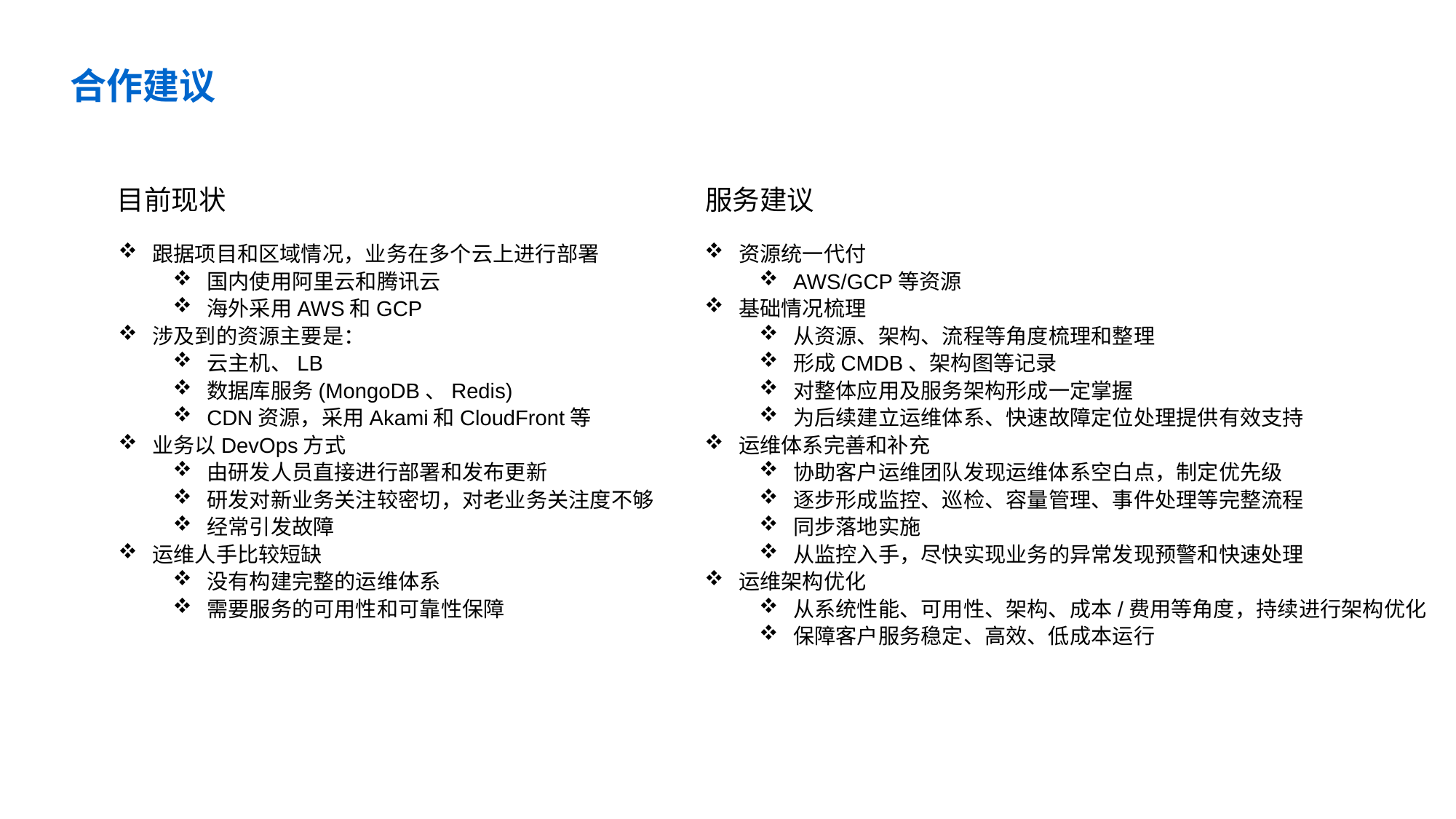

合作建议
目前现状
服务建议
跟据项目和区域情况，业务在多个云上进行部署
国内使用阿里云和腾讯云
海外采用AWS和GCP
涉及到的资源主要是：
云主机、LB
数据库服务(MongoDB、Redis)
CDN资源，采用Akami和CloudFront等
业务以DevOps方式
由研发人员直接进行部署和发布更新
研发对新业务关注较密切，对老业务关注度不够
经常引发故障
运维人手比较短缺
没有构建完整的运维体系
需要服务的可用性和可靠性保障

资源统一代付
AWS/GCP等资源
基础情况梳理
从资源、架构、流程等角度梳理和整理
形成CMDB、架构图等记录
对整体应用及服务架构形成一定掌握
为后续建立运维体系、快速故障定位处理提供有效支持
运维体系完善和补充
协助客户运维团队发现运维体系空白点，制定优先级
逐步形成监控、巡检、容量管理、事件处理等完整流程
同步落地实施
从监控入手，尽快实现业务的异常发现预警和快速处理
运维架构优化
从系统性能、可用性、架构、成本/费用等角度，持续进行架构优化
保障客户服务稳定、高效、低成本运行